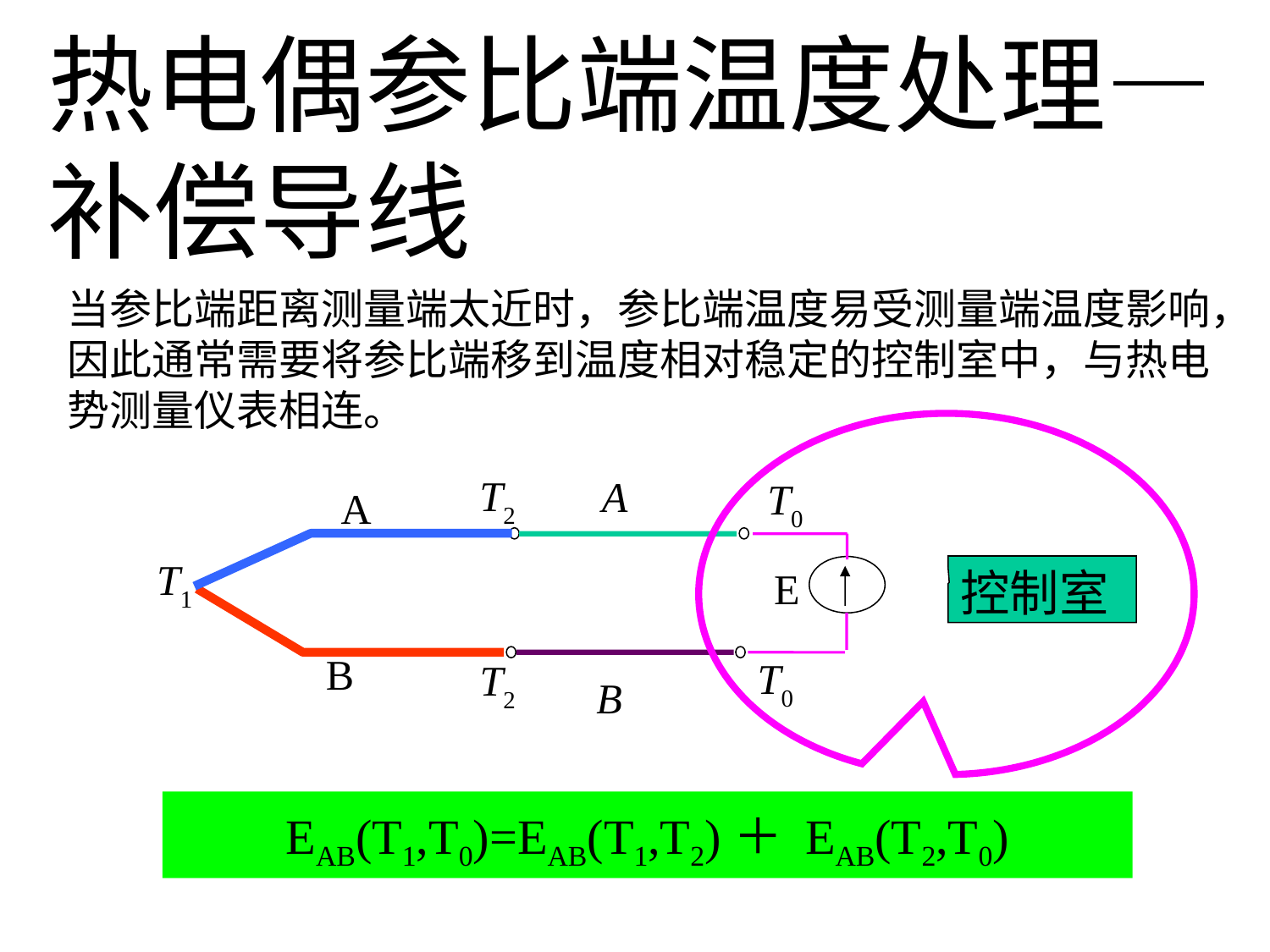

热电偶参比端温度处理—补偿导线

当参比端距离测量端太近时，参比端温度易受测量端温度影响，因此通常需要将参比端移到温度相对稳定的控制室中，与热电势测量仪表相连。

T2

A

T0
A

T1
E
控制室

B
T0

T2

B
EAB(T1,T0)=EAB(T1,T2)＋ EAB(T2,T0)